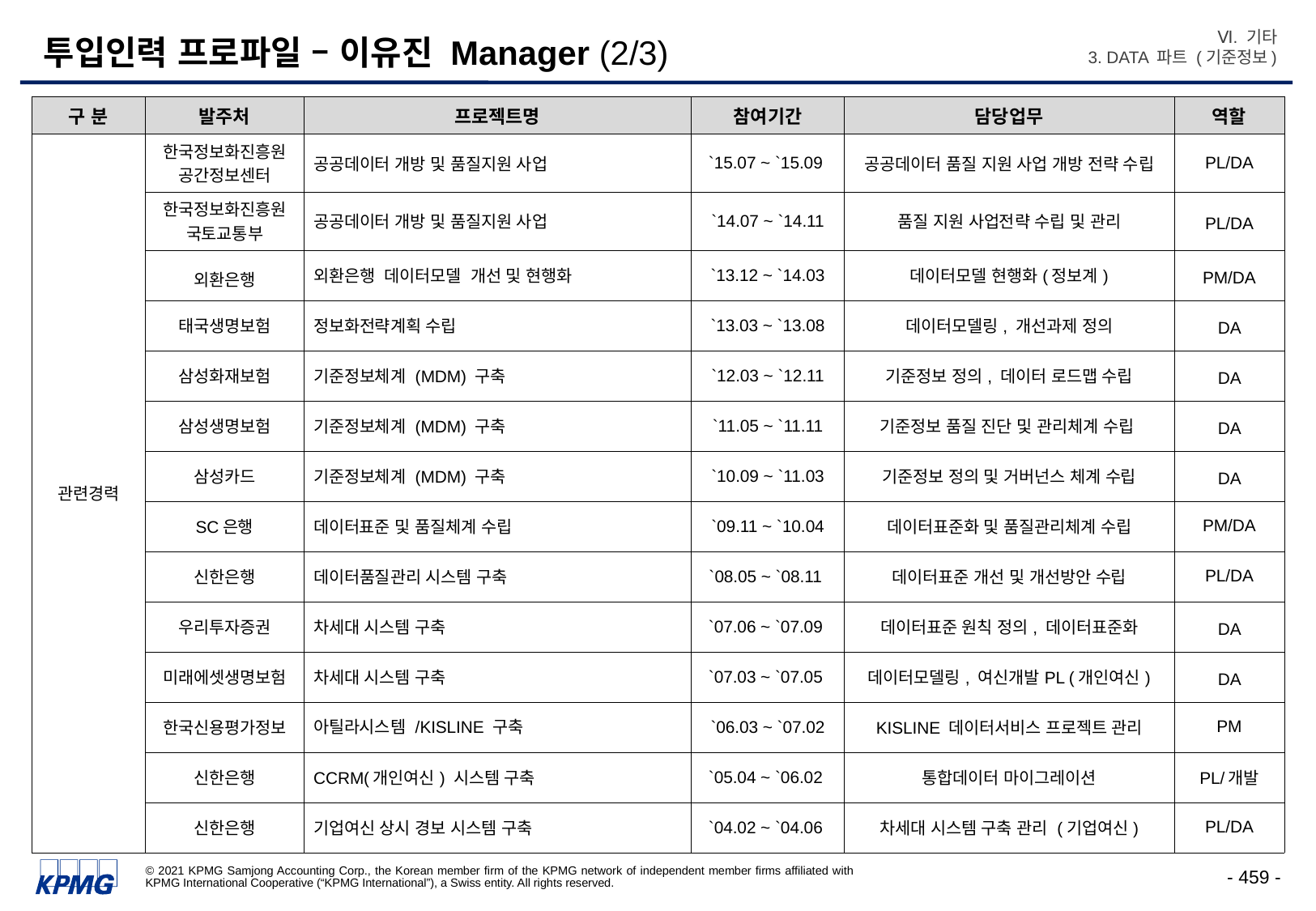

Ⅵ. 기타
3. DATA 파트 (기준정보)
# 투입인력 프로파일 – 이유진 Manager (2/3)
| 구 분 | 발주처 | 프로젝트명 | 참여기간 | 담당업무 | 역할 |
| --- | --- | --- | --- | --- | --- |
| 관련경력 | 한국정보화진흥원 공간정보센터 | 공공데이터 개방 및 품질지원 사업 | `15.07 ~ `15.09 | 공공데이터 품질 지원 사업 개방 전략 수립 | PL/DA |
|  | 한국정보화진흥원 국토교통부 | 공공데이터 개방 및 품질지원 사업 | `14.07 ~ `14.11 | 품질 지원 사업전략 수립 및 관리 | PL/DA |
|  | 외환은행 | 외환은행 데이터모델 개선 및 현행화 | `13.12 ~ `14.03 | 데이터모델 현행화(정보계) | PM/DA |
|  | 태국생명보험 | 정보화전략계획 수립 | `13.03 ~ `13.08 | 데이터모델링, 개선과제 정의 | DA |
|  | 삼성화재보험 | 기준정보체계 (MDM) 구축 | `12.03 ~ `12.11 | 기준정보 정의, 데이터 로드맵 수립 | DA |
|  | 삼성생명보험 | 기준정보체계 (MDM) 구축 | `11.05 ~ `11.11 | 기준정보 품질 진단 및 관리체계 수립 | DA |
|  | 삼성카드 | 기준정보체계 (MDM) 구축 | `10.09 ~ `11.03 | 기준정보 정의 및 거버넌스 체계 수립 | DA |
|  | SC은행 | 데이터표준 및 품질체계 수립 | `09.11 ~ `10.04 | 데이터표준화 및 품질관리체계 수립 | PM/DA |
|  | 신한은행 | 데이터품질관리 시스템 구축 | `08.05 ~ `08.11 | 데이터표준 개선 및 개선방안 수립 | PL/DA |
|  | 우리투자증권 | 차세대 시스템 구축 | `07.06 ~ `07.09 | 데이터표준 원칙 정의, 데이터표준화 | DA |
|  | 미래에셋생명보험 | 차세대 시스템 구축 | `07.03 ~ `07.05 | 데이터모델링, 여신개발PL (개인여신) | DA |
|  | 한국신용평가정보 | 아틸라시스템 /KISLINE 구축 | `06.03 ~ `07.02 | KISLINE 데이터서비스 프로젝트 관리 | PM |
|  | 신한은행 | CCRM(개인여신) 시스템 구축 | `05.04 ~ `06.02 | 통합데이터 마이그레이션 | PL/개발 |
|  | 신한은행 | 기업여신 상시 경보 시스템 구축 | `04.02 ~ `04.06 | 차세대 시스템 구축 관리 (기업여신) | PL/DA |